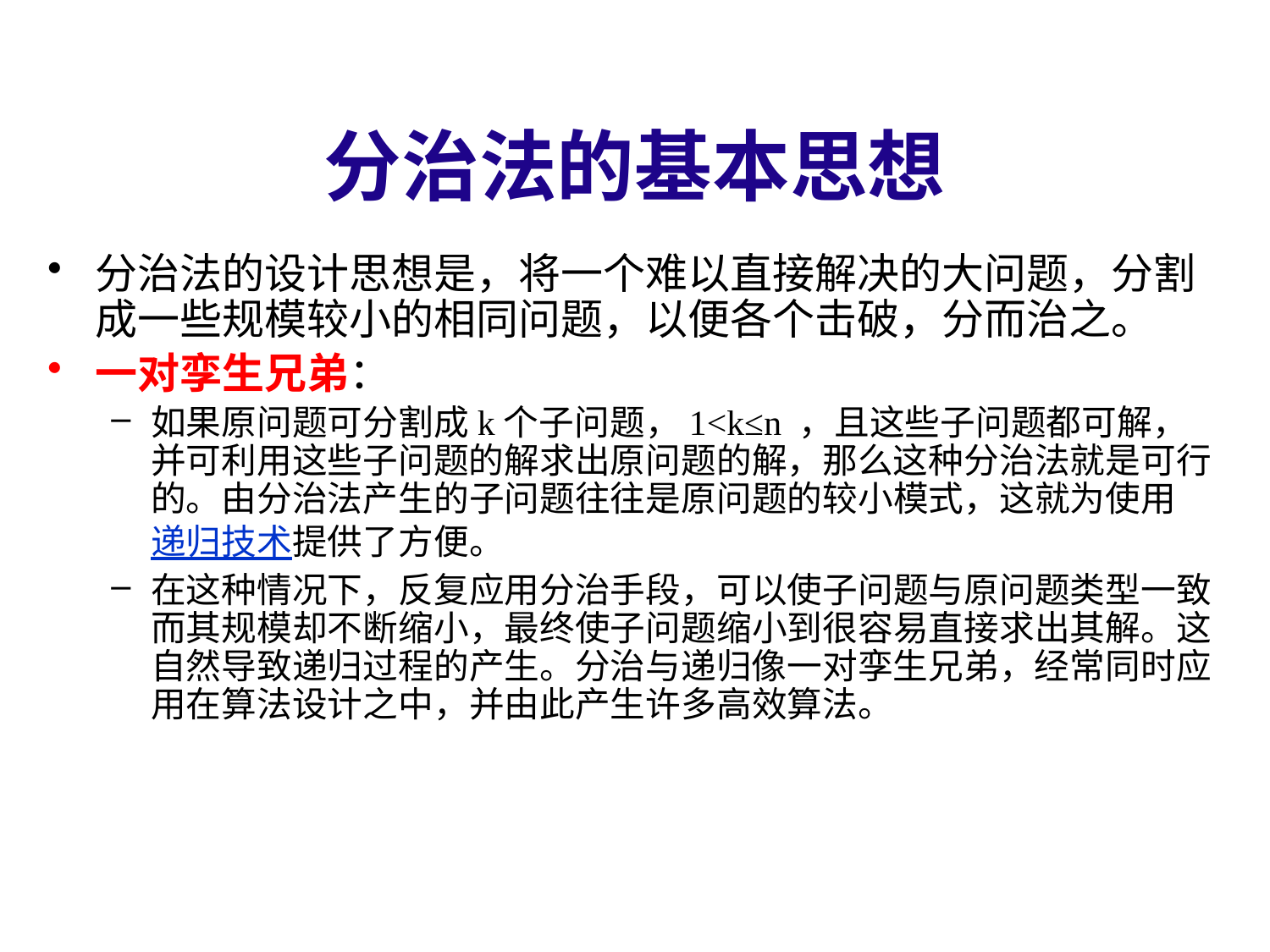

# 分治法的基本思想
分治法的设计思想是，将一个难以直接解决的大问题，分割成一些规模较小的相同问题，以便各个击破，分而治之。
一对孪生兄弟：
如果原问题可分割成k个子问题，1<k≤n ，且这些子问题都可解，并可利用这些子问题的解求出原问题的解，那么这种分治法就是可行的。由分治法产生的子问题往往是原问题的较小模式，这就为使用递归技术提供了方便。
在这种情况下，反复应用分治手段，可以使子问题与原问题类型一致而其规模却不断缩小，最终使子问题缩小到很容易直接求出其解。这自然导致递归过程的产生。分治与递归像一对孪生兄弟，经常同时应用在算法设计之中，并由此产生许多高效算法。